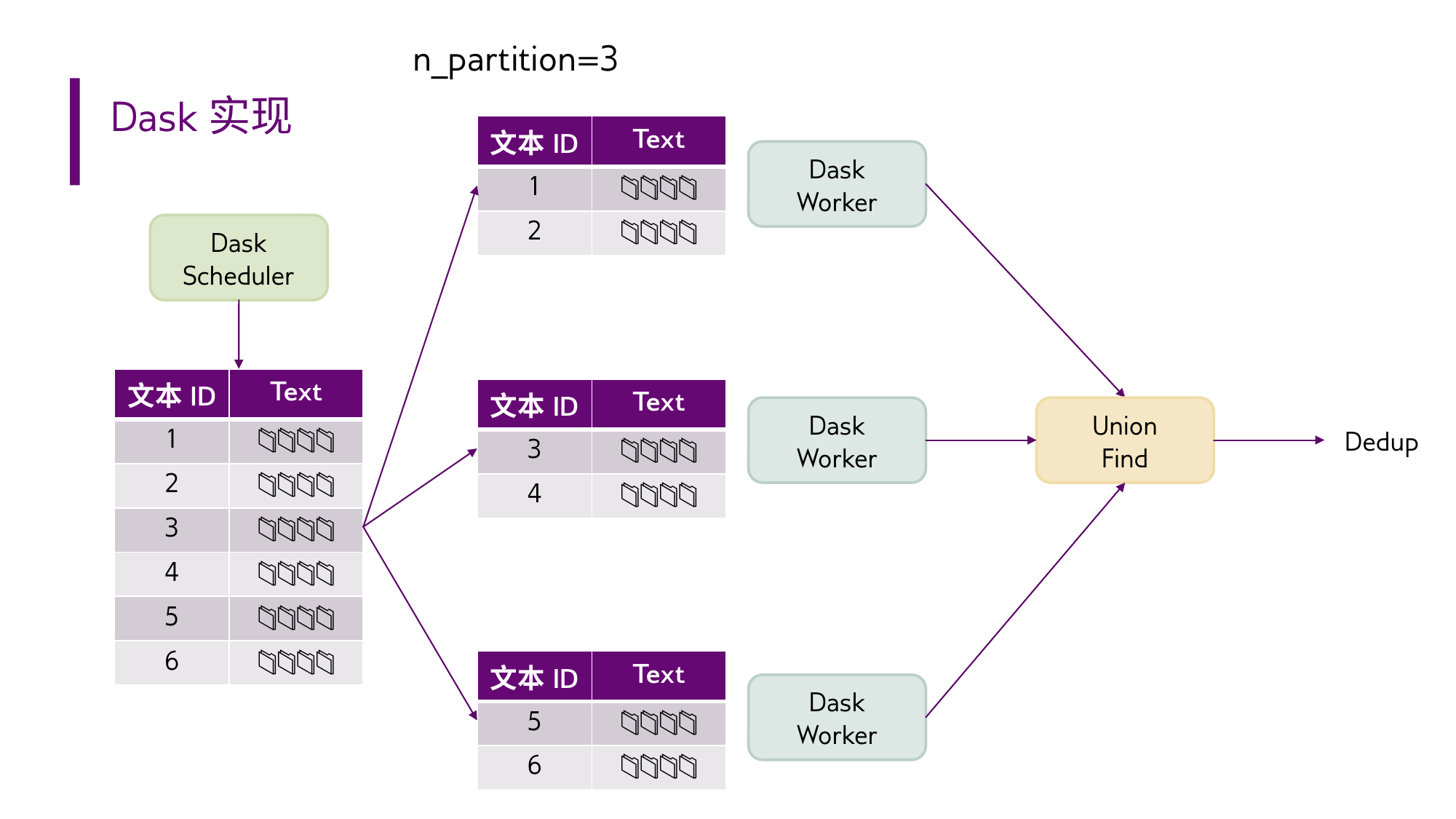

n_partition=3
# Dask实现
| 文本ID | Text |
| --- | --- |
| 1 | 📁📁📁📁 |
| 2 | 📁📁📁📁 |
Dask
Worker
Dask
Scheduler
| 文本ID | Text |
| --- | --- |
| 1 | 📁📁📁📁 |
| 2 | 📁📁📁📁 |
| 3 | 📁📁📁📁 |
| 4 | 📁📁📁📁 |
| 5 | 📁📁📁📁 |
| 6 | 📁📁📁📁 |
| 文本ID | Text |
| --- | --- |
| 3 | 📁📁📁📁 |
| 4 | 📁📁📁📁 |
Dask
Worker
Union
Find
Dedup
| 文本ID | Text |
| --- | --- |
| 5 | 📁📁📁📁 |
| 6 | 📁📁📁📁 |
Dask
Worker